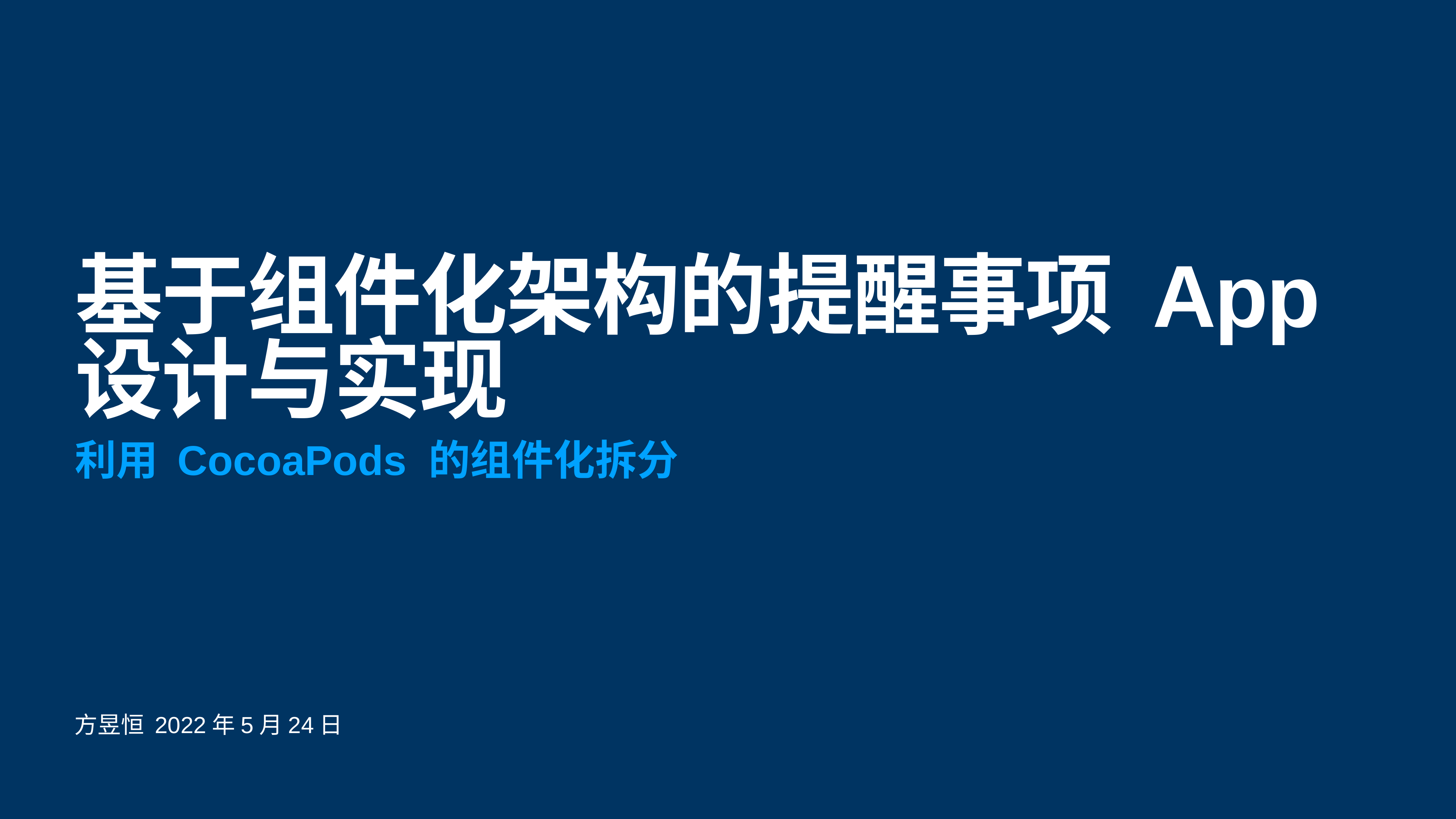

# 基于组件化架构的提醒事项 App 设计与实现
利用 CocoaPods 的组件化拆分
方昱恒 2022年5月24日